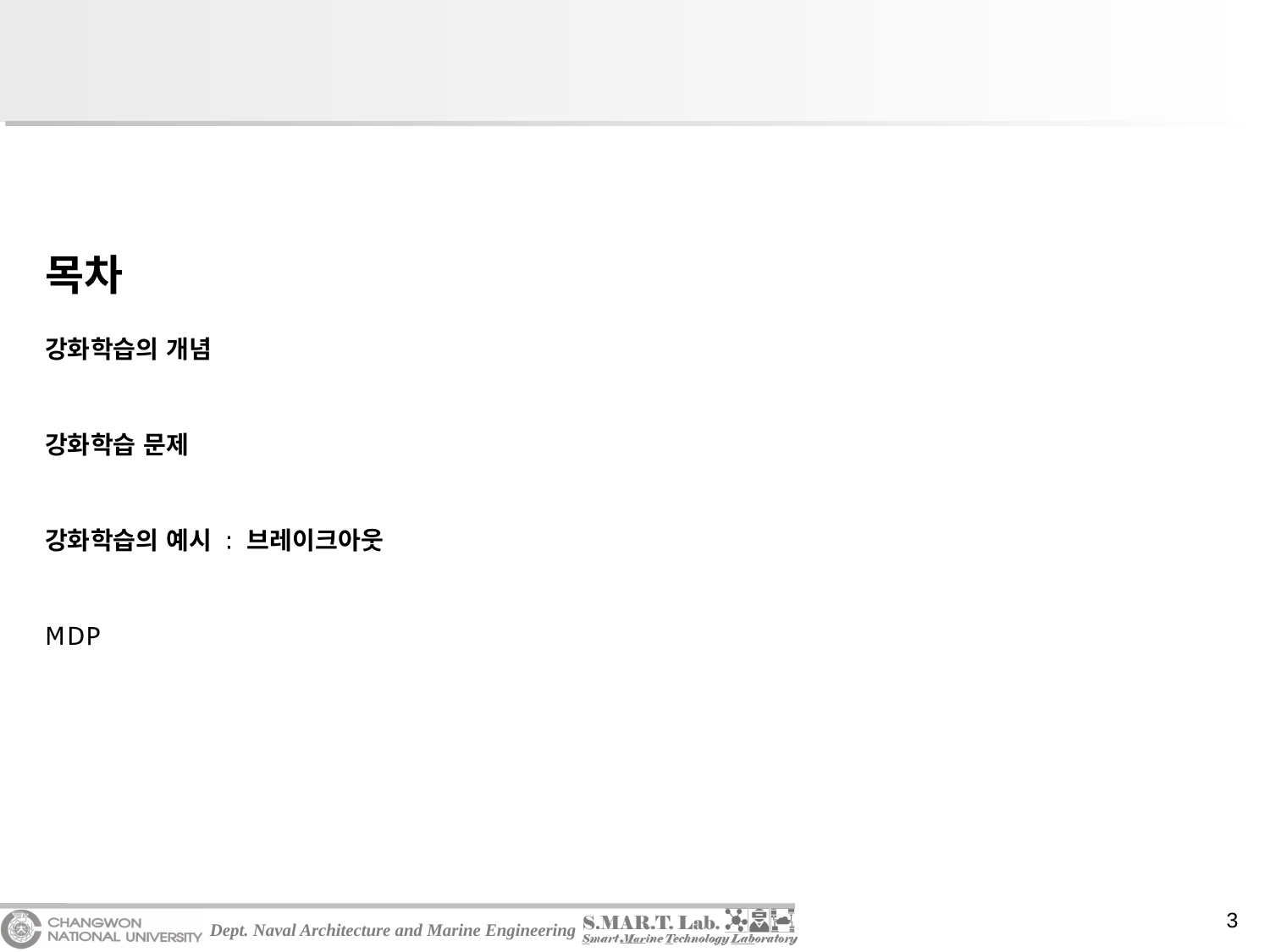

#
목차
강화학습의 개념

강화학습 문제

강화학습의 예시 : 브레이크아웃

MDP

3